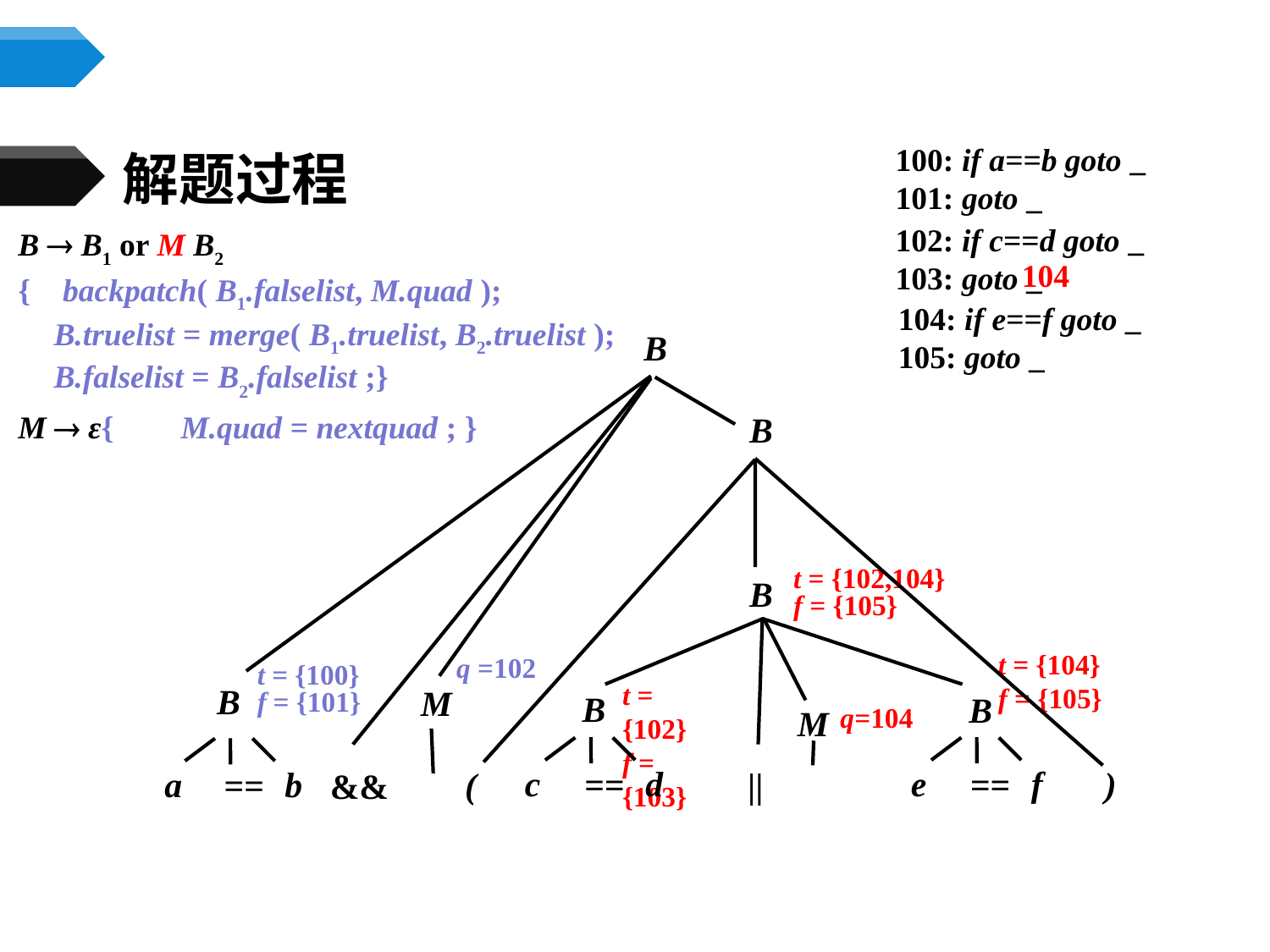

100: if a==b goto _
101: goto _
解题过程

102: if c==d goto _
103: goto _
B → B1 or M B2
{    backpatch( B1.falselist, M.quad );
 	B.truelist = merge( B1.truelist, B2.truelist );
 	B.falselist = B2.falselist ;}
M → ε{	M.quad = nextquad ; }
104
104: if e==f goto _
105: goto _
B

B

t = {102,104}
f = {105}
B

t = {104}
f = {105}
q =102
t = {100}
f = {101}
t = {102}
f = {103}
B
M
B
B
q=104
M

c
d
e
f
a
b
==
==
)
==
||

(
&&